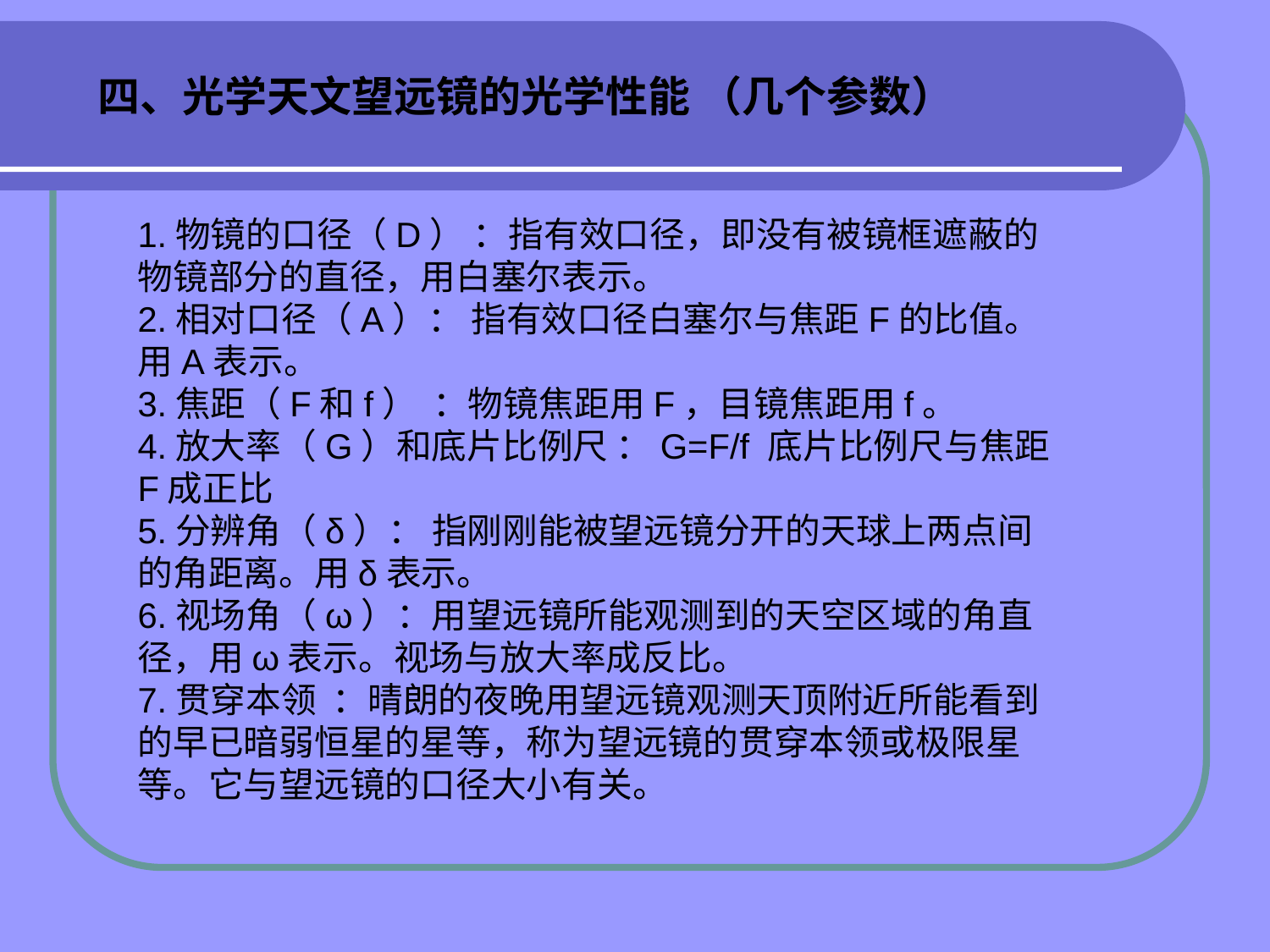

# 四、光学天文望远镜的光学性能 （几个参数）
1.物镜的口径（D） ：指有效口径，即没有被镜框遮蔽的物镜部分的直径，用白塞尔表示。
2.相对口径（A）： 指有效口径白塞尔与焦距F的比值。用A表示。
3.焦距（F和f）  ：物镜焦距用F，目镜焦距用f。
4.放大率（G）和底片比例尺 ：G=F/f 底片比例尺与焦距F成正比
5.分辨角（δ）： 指刚刚能被望远镜分开的天球上两点间的角距离。用δ表示。
6.视场角（ω）：用望远镜所能观测到的天空区域的角直径，用ω表示。视场与放大率成反比。
7.贯穿本领  ：晴朗的夜晚用望远镜观测天顶附近所能看到的早已暗弱恒星的星等，称为望远镜的贯穿本领或极限星等。它与望远镜的口径大小有关。